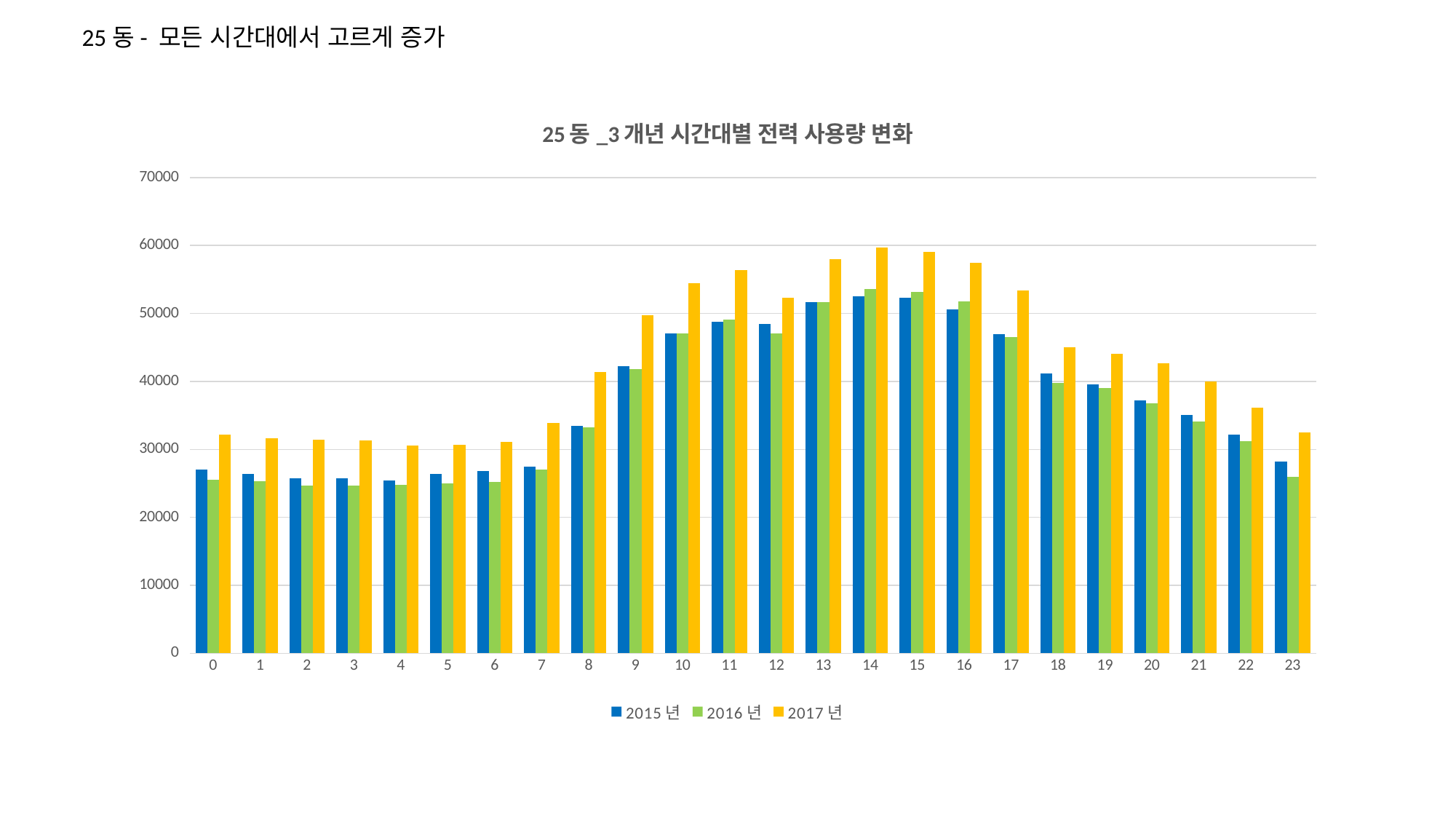

25동- 모든 시간대에서 고르게 증가

### Chart: 25동_3개년 시간대별 전력 사용량 변화

| Category | 2015년 | 2016년 | 2017년 |
|---|---|---|---|
| 0 | 27077.42857141 | 25544.98717953 | 32207.5622544997 |
| 1 | 26374.1666667 | 25342.5523809499 | 31666.8962780909 |
| 2 | 25750.6132395 | 24659.59469528 | 31400.0841162585 |
| 3 | 25754.7379710199 | 24724.59635461 | 31265.2382096426 |
| 4 | 25430.410247 | 24829.55955551 | 30517.7236187499 |
| 5 | 26364.40649354 | 24987.56117973 | 30628.6849498647 |
| 6 | 26848.79507573 | 25184.3570064799 | 31138.8767294356 |
| 7 | 27444.9347042 | 27058.9654250299 | 33923.4346193336 |
| 8 | 33490.4533858299 | 33254.75545339 | 41358.7362370081 |
| 9 | 42197.0431760599 | 41828.30445217 | 49708.8156820175 |
| 10 | 47047.19764873 | 47117.1424707899 | 54441.606186627 |
| 11 | 48759.0009292999 | 49080.89080907 | 56420.3729040084 |
| 12 | 48487.44254784 | 47065.91932507 | 52324.2600633497 |
| 13 | 51700.00446431 | 51693.8105336299 | 58007.9901968916 |
| 14 | 52510.6051586299 | 53618.26941582 | 59656.6298406727 |
| 15 | 52287.3134921999 | 53173.35823773 | 59030.8930552033 |
| 16 | 50575.5178571 | 51769.92966998 | 57494.2252962893 |
| 17 | 46905.65806884 | 46484.9876998399 | 53413.6940522589 |
| 18 | 41206.45291 | 39757.43178039 | 45029.5925958792 |
| 19 | 39575.10714277 | 39028.3917208 | 44073.5280200522 |
| 20 | 37233.26785711 | 36791.54644222 | 42698.9400566272 |
| 21 | 35037.38392856 | 34118.77509164 | 40009.2833719959 |
| 22 | 32148.2142857 | 31214.10769237 | 36114.540000323 |
| 23 | 28259.64285713 | 26016.67328032 | 32500.1246337029 |